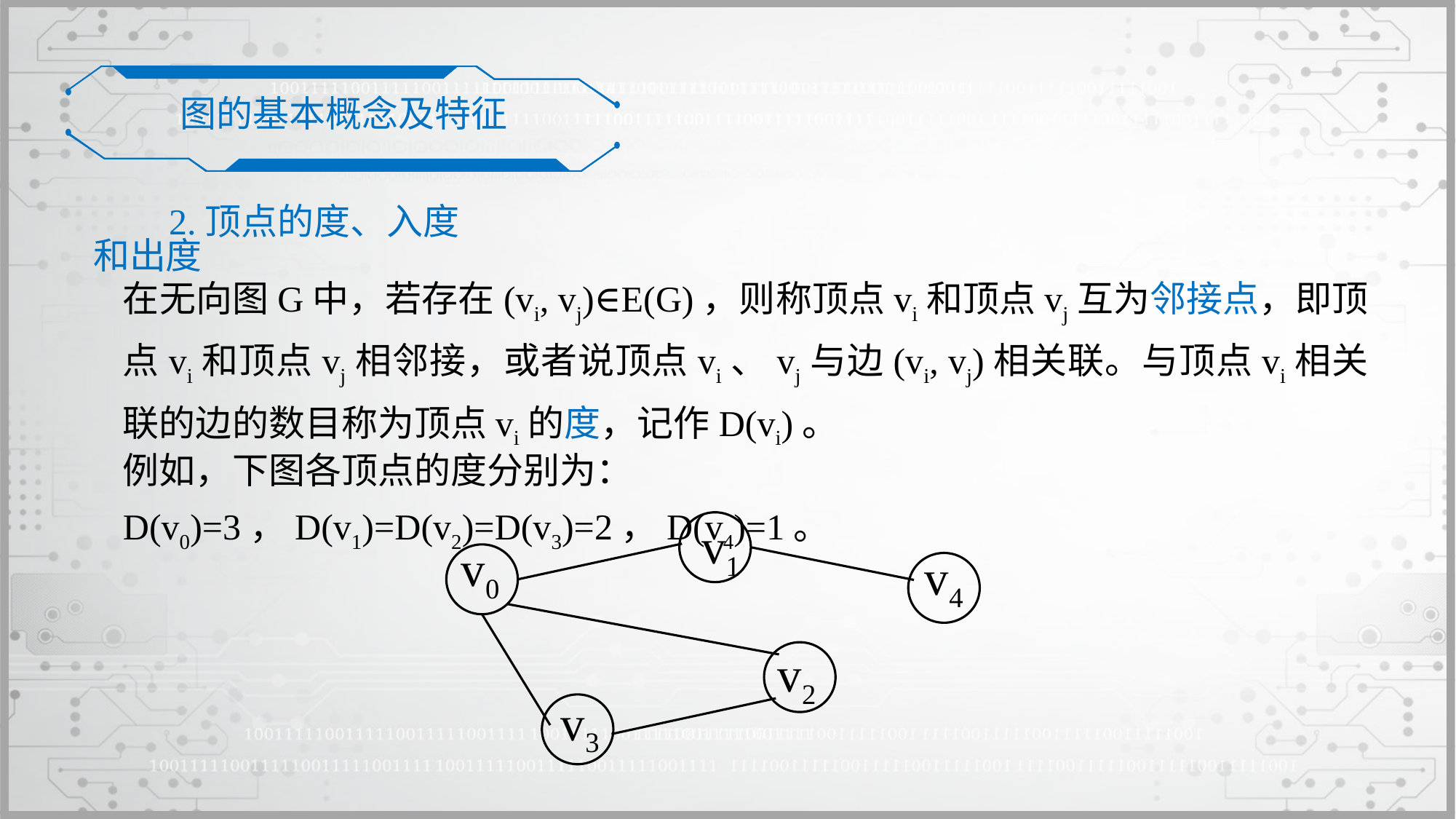

图的基本概念及特征
2.顶点的度、入度和出度
在无向图G中，若存在(vi, vj)∈E(G)，则称顶点vi和顶点vj互为邻接点，即顶点vi和顶点vj相邻接，或者说顶点vi、vj与边(vi, vj)相关联。与顶点vi相关联的边的数目称为顶点vi的度，记作D(vi)。
例如，下图各顶点的度分别为：D(v0)=3，D(v1)=D(v2)=D(v3)=2，D(v4)=1。
v1

v0
v4

v2

v3